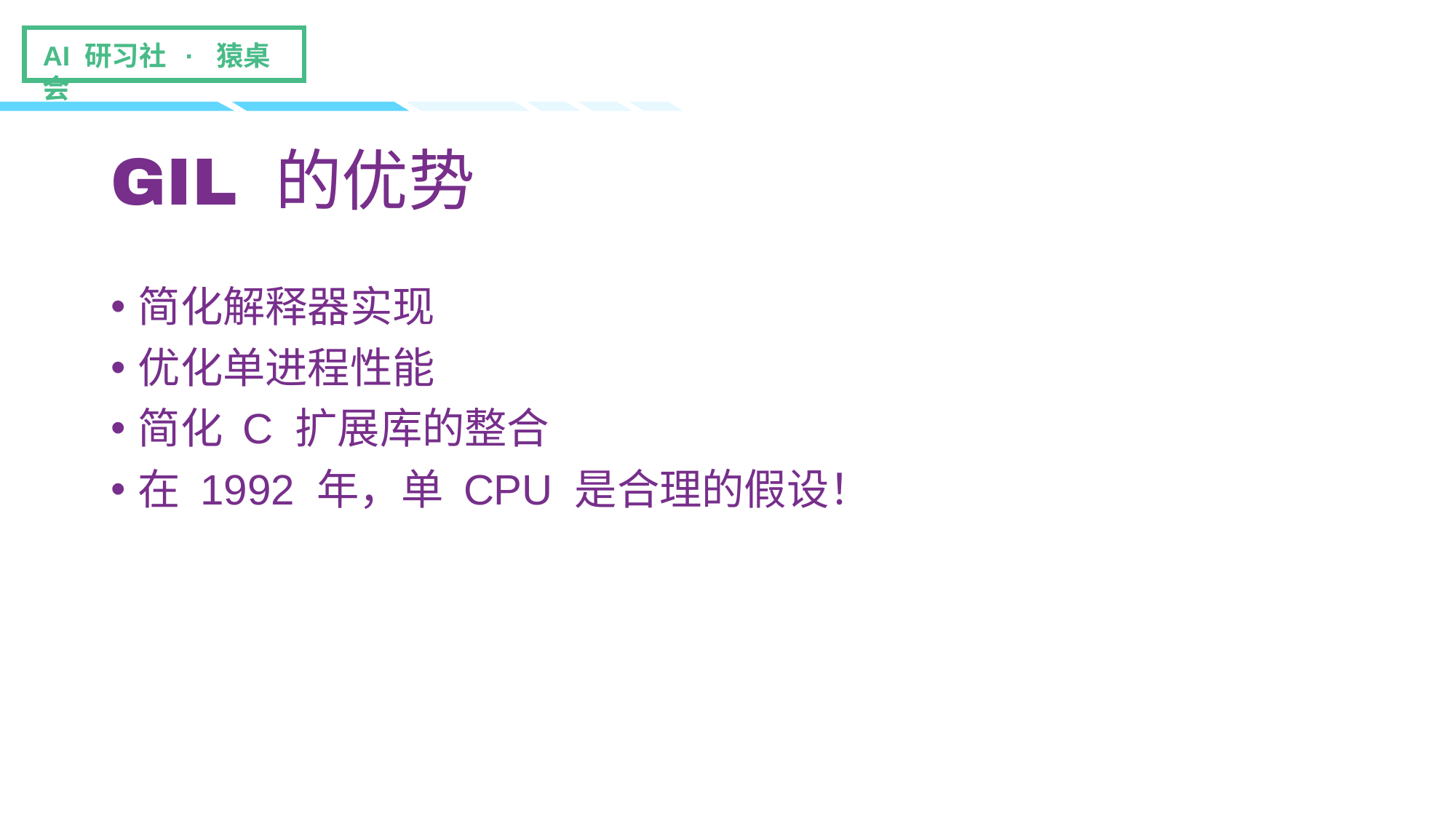

# GIL 的优势
简化解释器实现
优化单进程性能
简化 C 扩展库的整合
在 1992 年，单 CPU 是合理的假设！